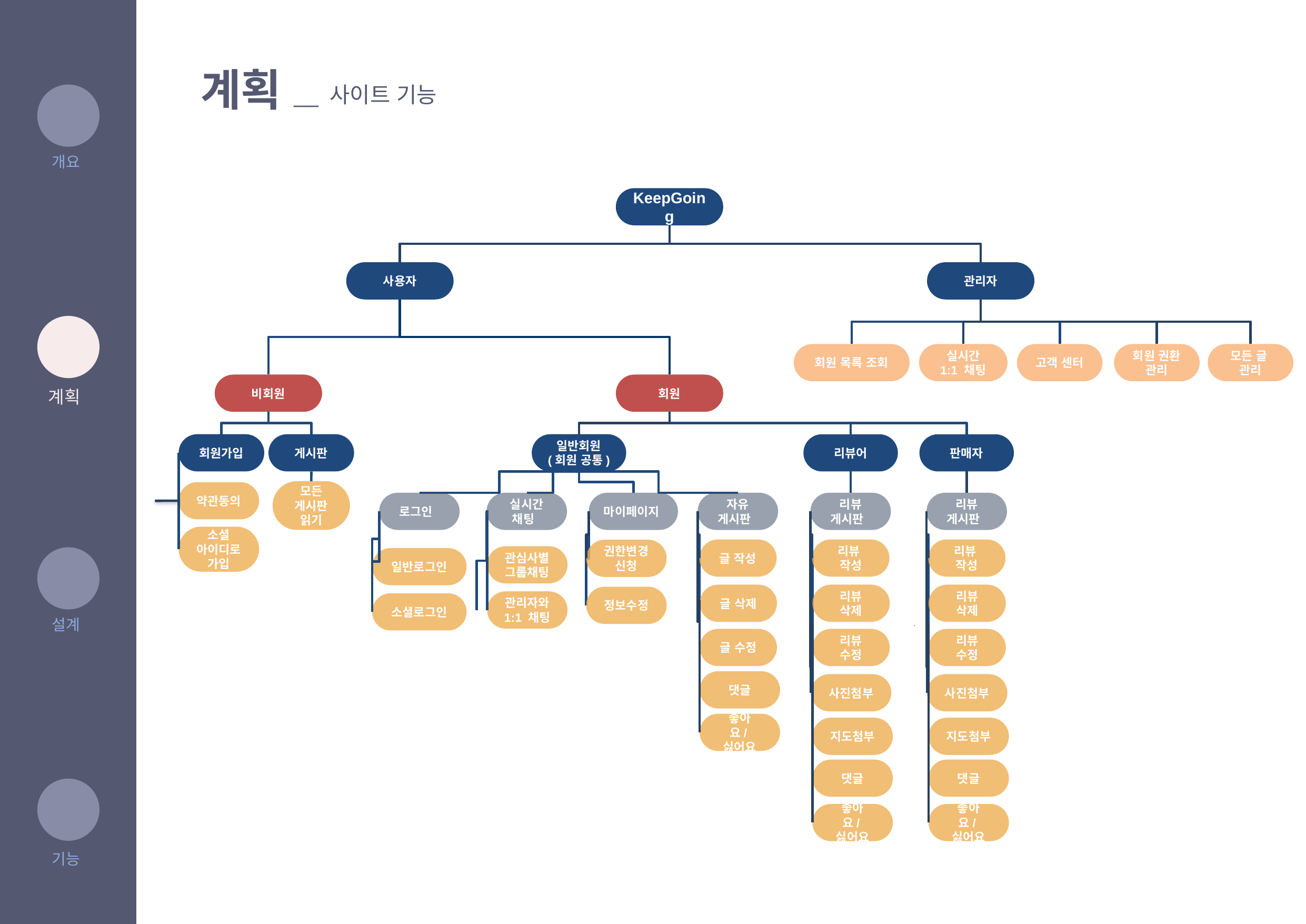

계획
__ 사이트 기능

개요
KeepGoing
사용자
관리자
회원 권환 관리
모든 글
관리
회원 목록 조회
실시간
1:1 채팅
고객 센터
비회원
회원
일반회원
(회원 공통)
리뷰어
판매자
로그인
일반로그인
소셜로그인
실시간 채팅
관심사별 그룹채팅
관리자와 1:1 채팅
마이페이지
권한변경 신청
정보수정
자유
게시판
글 작성
글 삭제
글 수정
댓글
좋아요/싫어요
리뷰
게시판
리뷰
작성
리뷰
삭제
리뷰
수정
사진첨부
지도첨부
댓글
좋아요/싫어요
리뷰
게시판
리뷰
작성
리뷰
삭제
리뷰
수정
사진첨부
지도첨부
댓글
좋아요/싫어요
회원가입
게시판
모든
게시판
읽기
약관동의
소셜
아이디로
가입

계획

설계

기능